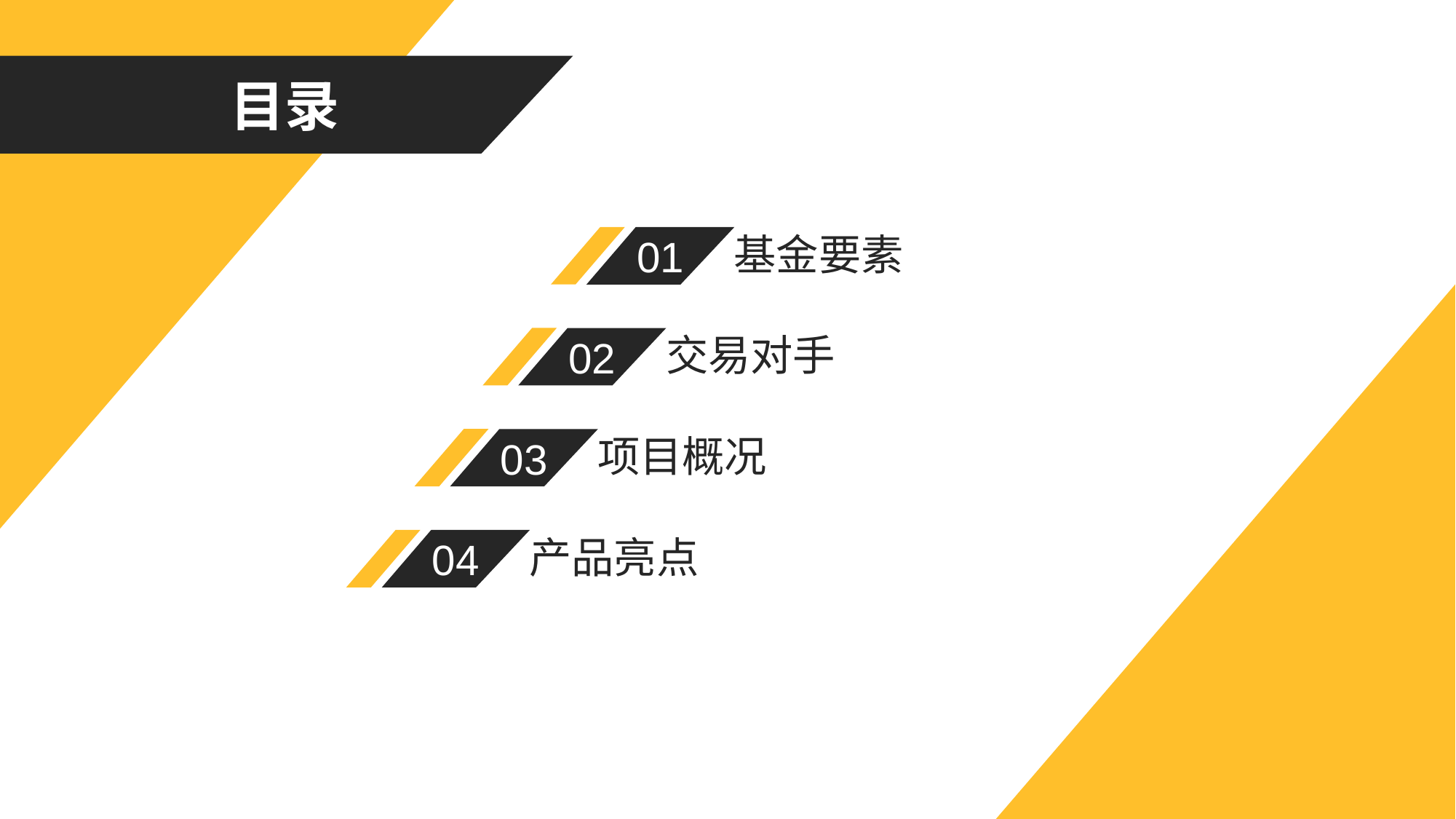

目录

01
基金要素

02
交易对手

03
项目概况

04
产品亮点